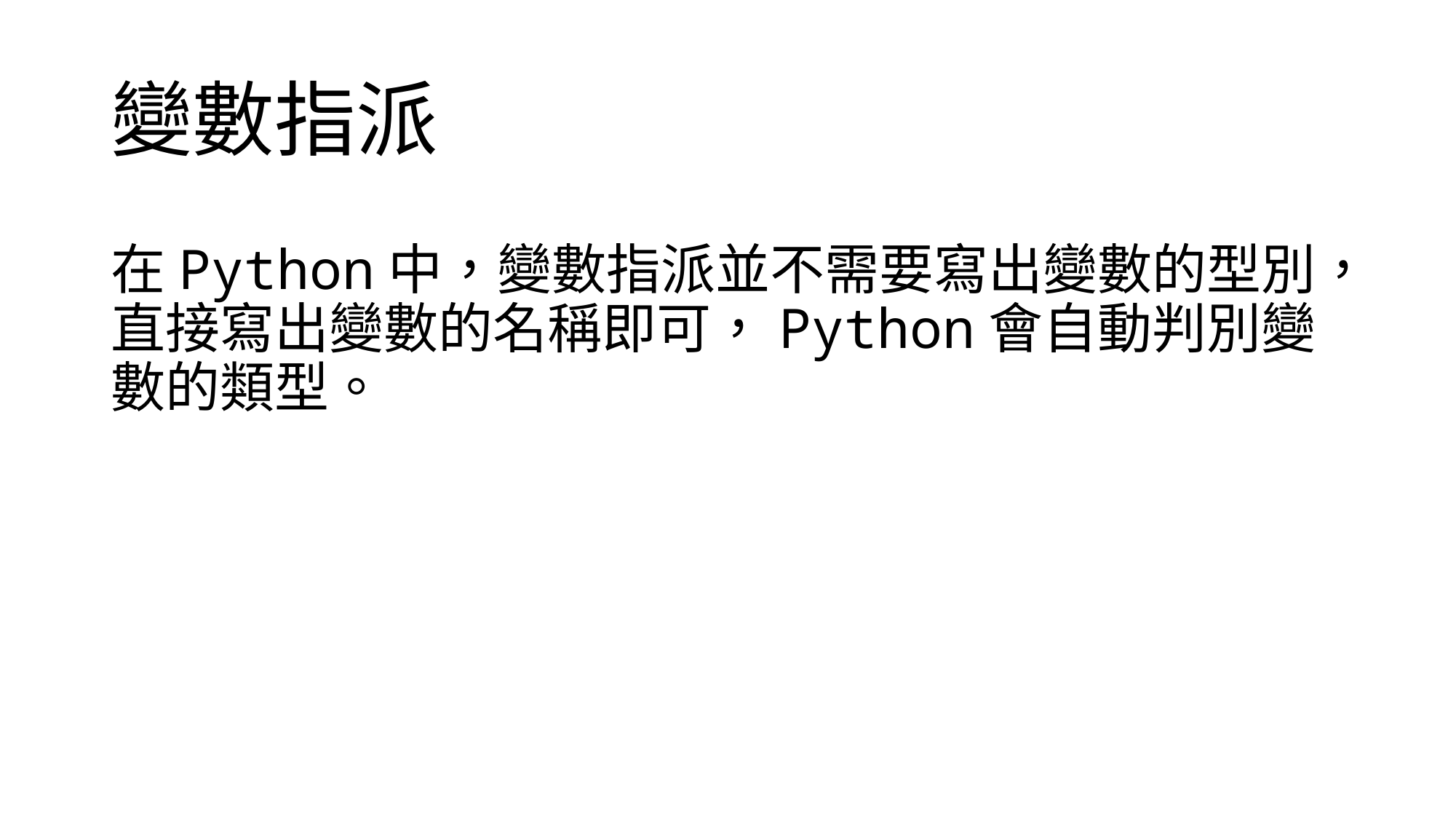

# 變數指派
在Python中，變數指派並不需要寫出變數的型別，直接寫出變數的名稱即可，Python會自動判別變數的類型。